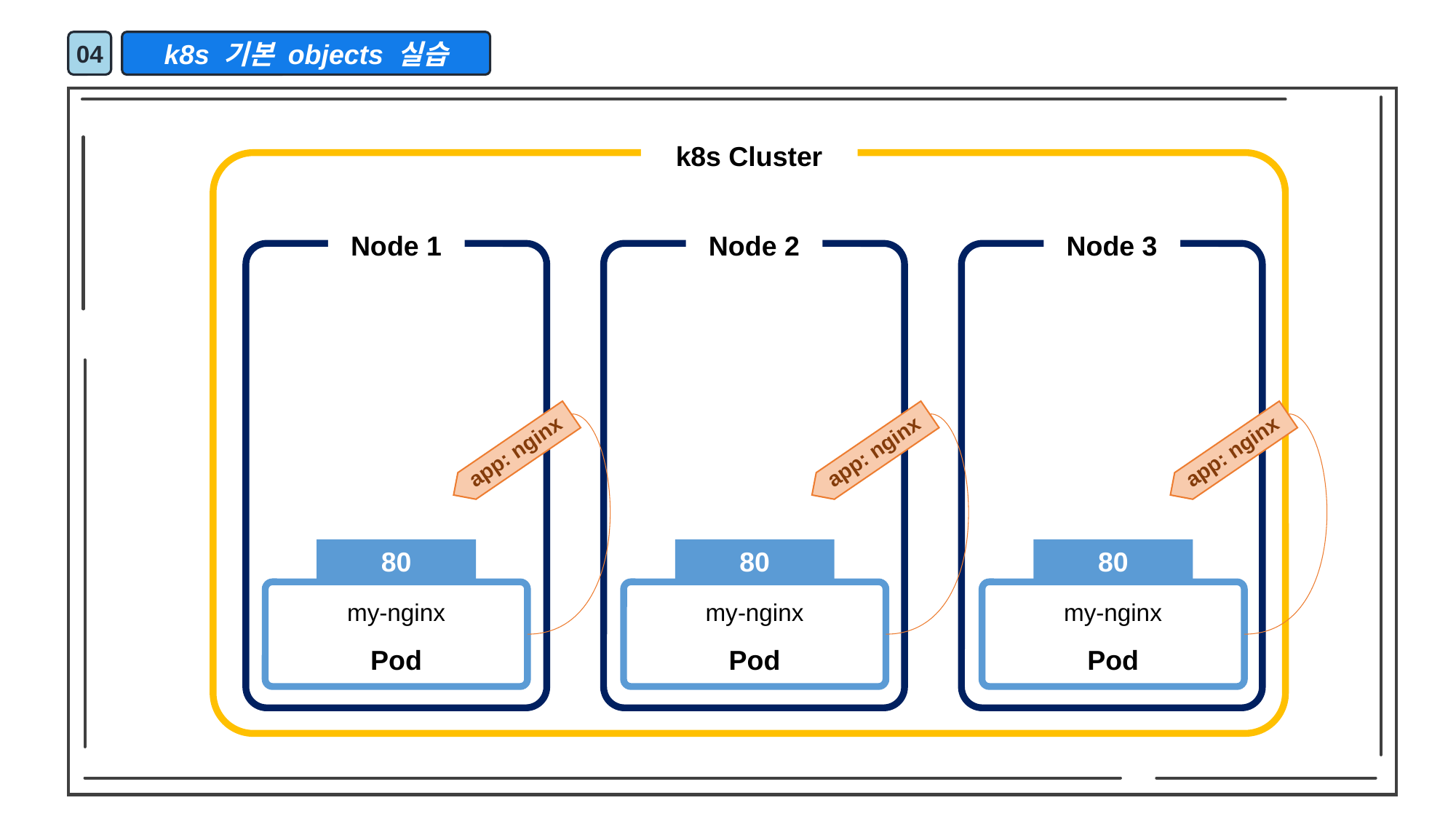

04
k8s 기본 objects 실습

k8s Cluster

Node 1
Node 2
Node 3

app: nginx
80

my-nginx
Pod
app: nginx
80

my-nginx
Pod
app: nginx
80

my-nginx
Pod